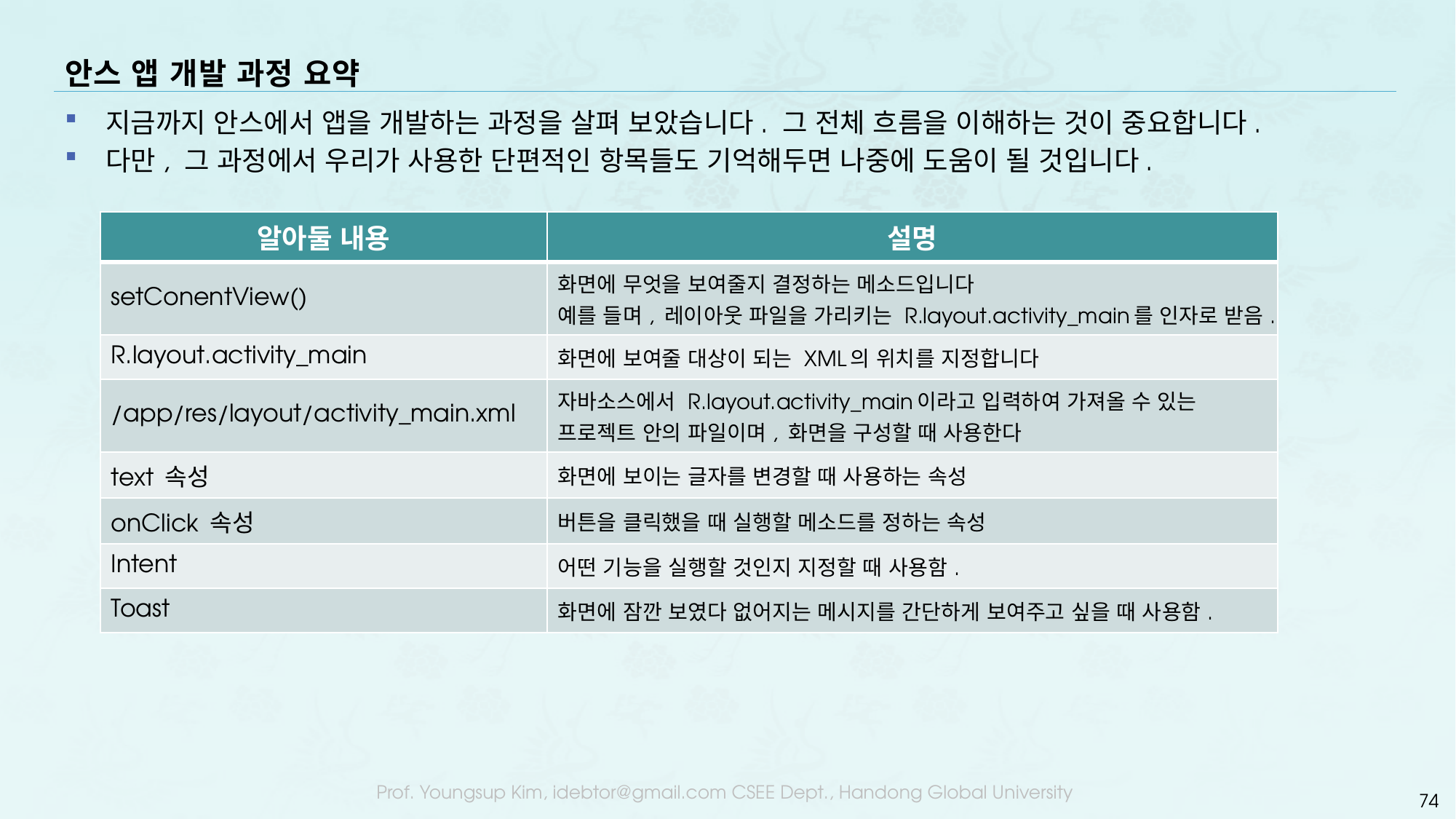

# 안스 앱 개발 과정 요약
지금까지 안스에서 앱을 개발하는 과정을 살펴 보았습니다. 그 전체 흐름을 이해하는 것이 중요합니다.
다만, 그 과정에서 우리가 사용한 단편적인 항목들도 기억해두면 나중에 도움이 될 것입니다.

| 알아둘 내용 | 설명 |
| --- | --- |
| setConentView() | 화면에 무엇을 보여줄지 결정하는 메소드입니다 예를 들며, 레이아웃 파일을 가리키는 R.layout.activity\_main를 인자로 받음. |
| R.layout.activity\_main | 화면에 보여줄 대상이 되는 XML의 위치를 지정합니다 |
| /app/res/layout/activity\_main.xml | 자바소스에서 R.layout.activity\_main이라고 입력하여 가져올 수 있는 프로젝트 안의 파일이며, 화면을 구성할 때 사용한다 |
| text 속성 | 화면에 보이는 글자를 변경할 때 사용하는 속성 |
| onClick 속성 | 버튼을 클릭했을 때 실행할 메소드를 정하는 속성 |
| Intent | 어떤 기능을 실행할 것인지 지정할 때 사용함. |
| Toast | 화면에 잠깐 보였다 없어지는 메시지를 간단하게 보여주고 싶을 때 사용함. |
74